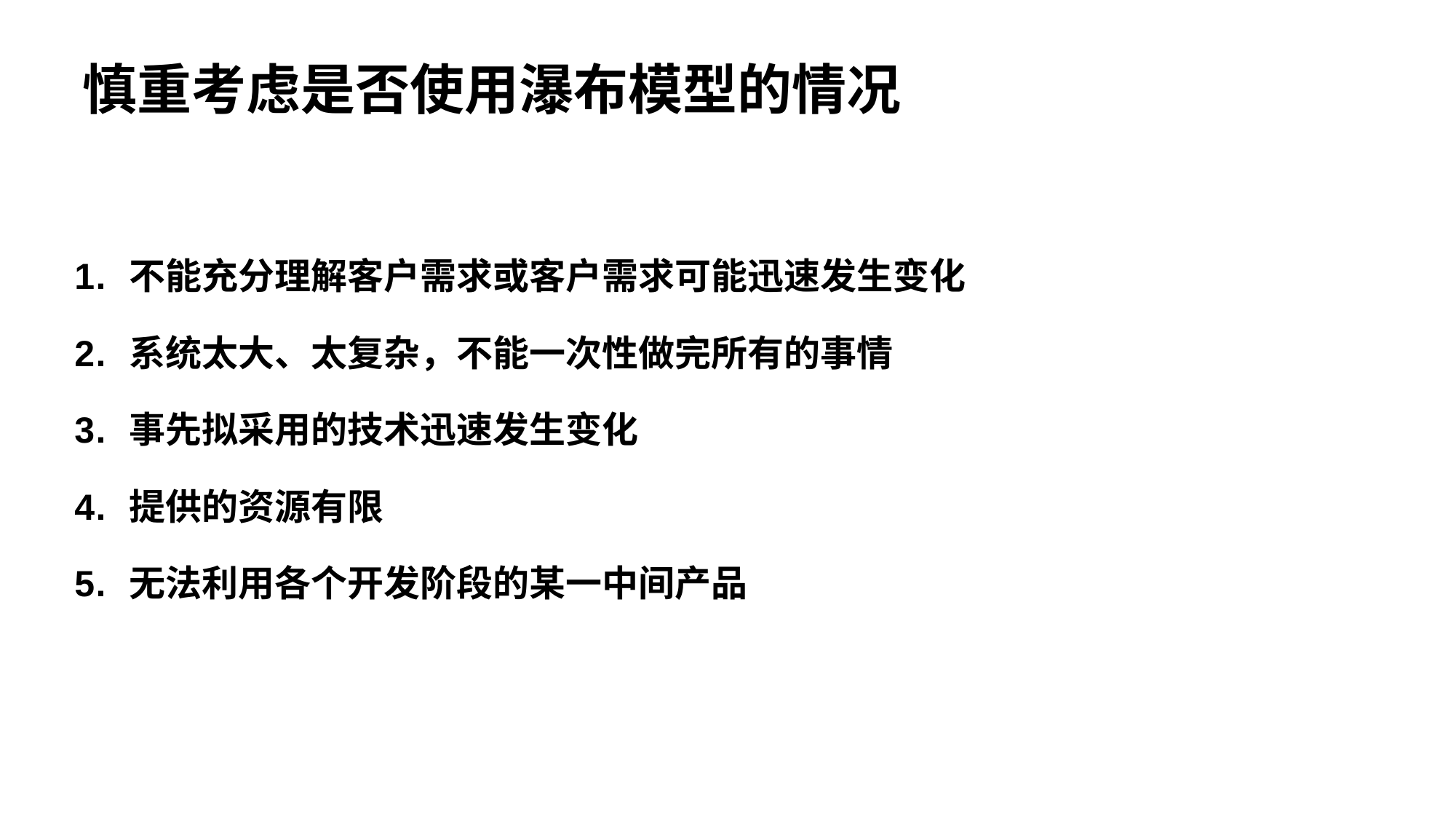

慎重考虑是否使用瀑布模型的情况

不能充分理解客户需求或客户需求可能迅速发生变化
系统太大、太复杂，不能一次性做完所有的事情
事先拟采用的技术迅速发生变化
提供的资源有限
无法利用各个开发阶段的某一中间产品